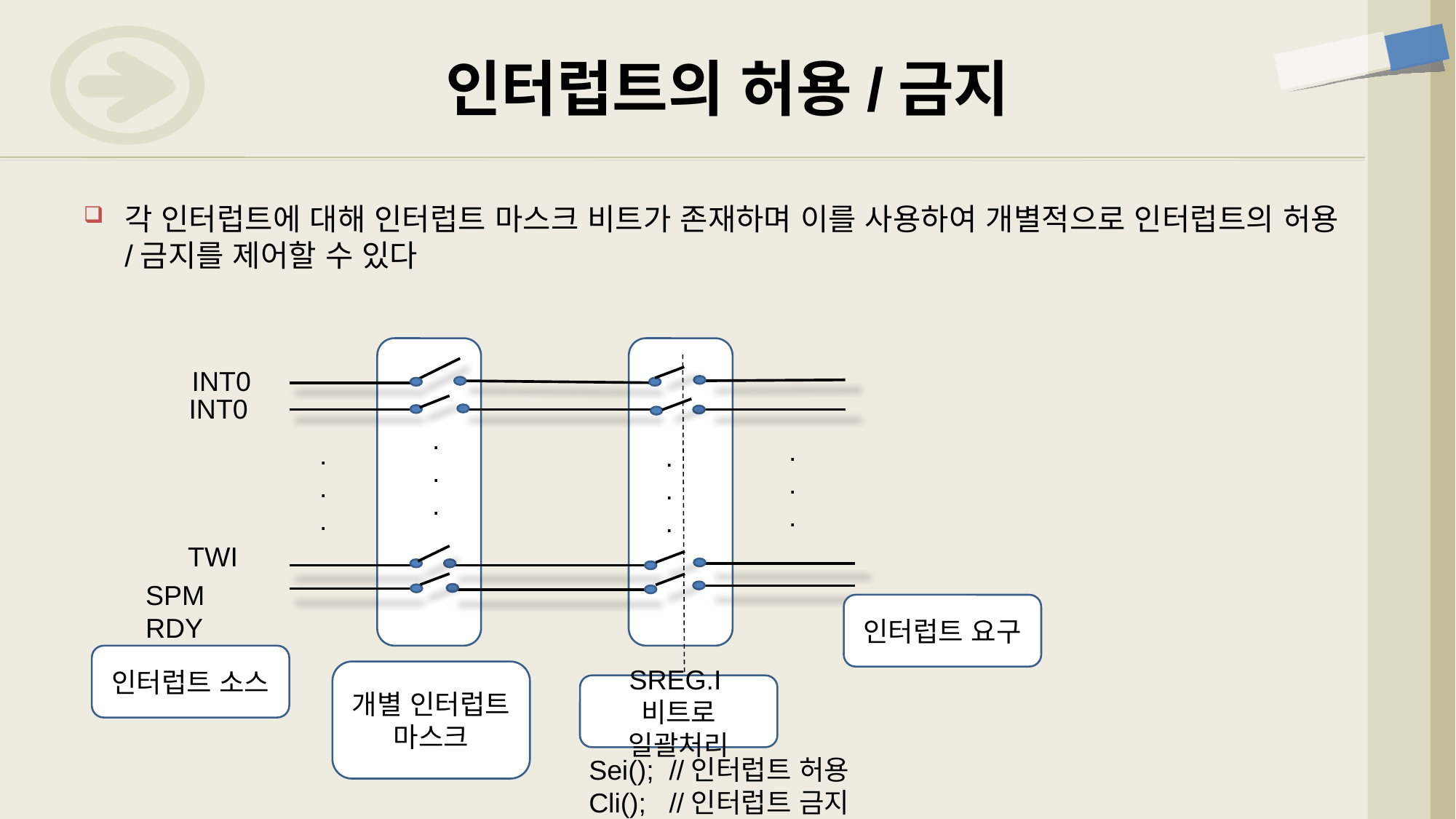

# 인터럽트의 허용/금지
각 인터럽트에 대해 인터럽트 마스크 비트가 존재하며 이를 사용하여 개별적으로 인터럽트의 허용/금지를 제어할 수 있다

INT0

INT0

.
.
.
.
.
.
.
.
.
.
.
.
TWI

SPM RDY

인터럽트 요구
인터럽트 소스
개별 인터럽트 마스크
SREG.I비트로 일괄처리
Sei();  //인터럽트 허용
Cli();   //인터럽트 금지